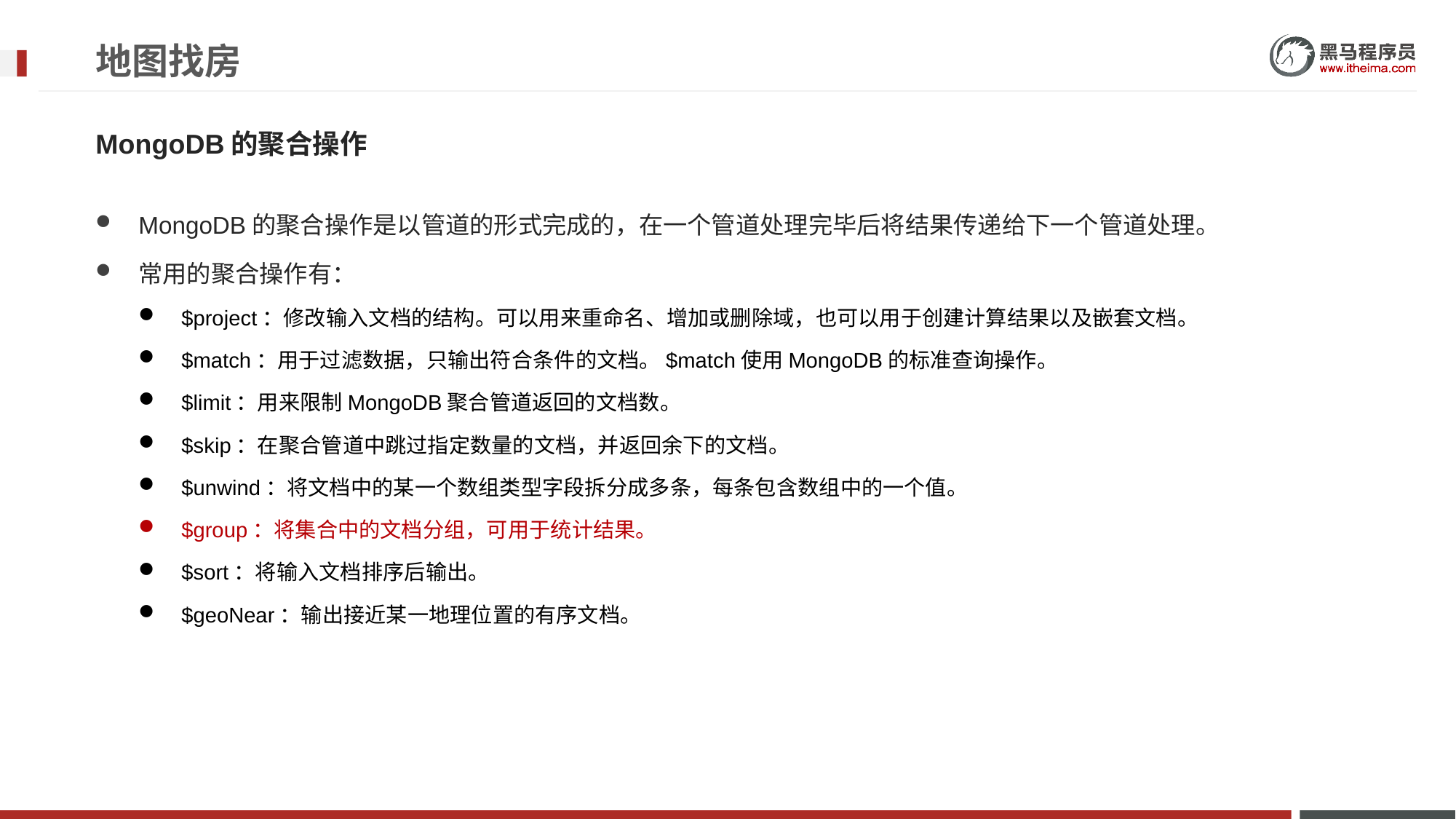

# 地图找房
MongoDB的聚合操作
MongoDB的聚合操作是以管道的形式完成的，在一个管道处理完毕后将结果传递给下一个管道处理。
常用的聚合操作有：
$project：修改输入文档的结构。可以用来重命名、增加或删除域，也可以用于创建计算结果以及嵌套文档。
$match：用于过滤数据，只输出符合条件的文档。$match使用MongoDB的标准查询操作。
$limit：用来限制MongoDB聚合管道返回的文档数。
$skip：在聚合管道中跳过指定数量的文档，并返回余下的文档。
$unwind：将文档中的某一个数组类型字段拆分成多条，每条包含数组中的一个值。
$group：将集合中的文档分组，可用于统计结果。
$sort：将输入文档排序后输出。
$geoNear：输出接近某一地理位置的有序文档。